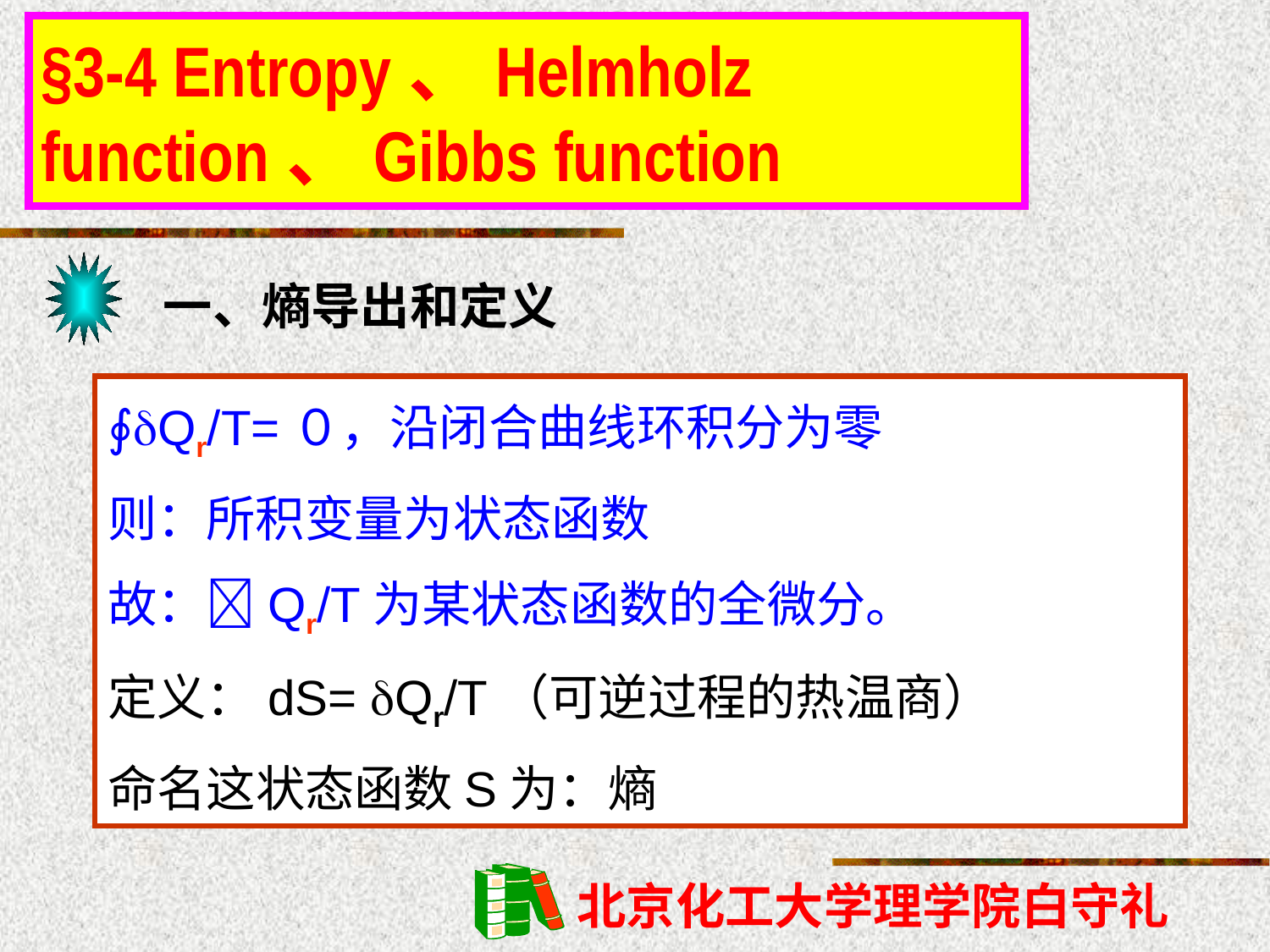

§3-4 Entropy、Helmholz function、Gibbs function

一、熵导出和定义
∮δQr/T=０，沿闭合曲线环积分为零
则：所积变量为状态函数
故：δQr/T为某状态函数的全微分。
定义：dS= δQr/T（可逆过程的热温商）
命名这状态函数S为：熵